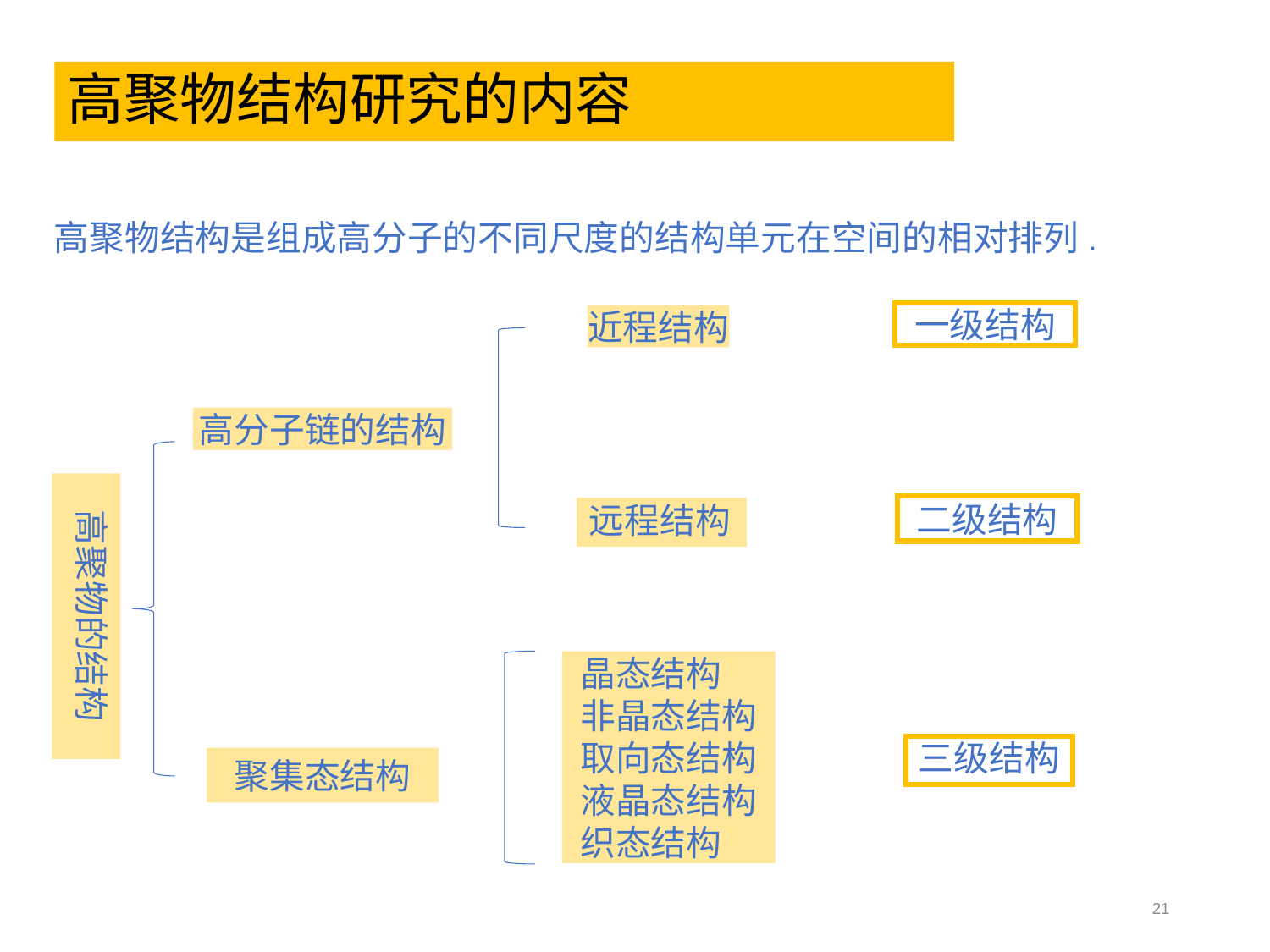

# 高聚物结构研究的内容
高聚物结构是组成高分子的不同尺度的结构单元在空间的相对排列.
一级结构
近程结构

高分子链的结构

高聚物的结构
二级结构
远程结构
晶态结构
非晶态结构
取向态结构
液晶态结构
织态结构

三级结构
聚集态结构
21